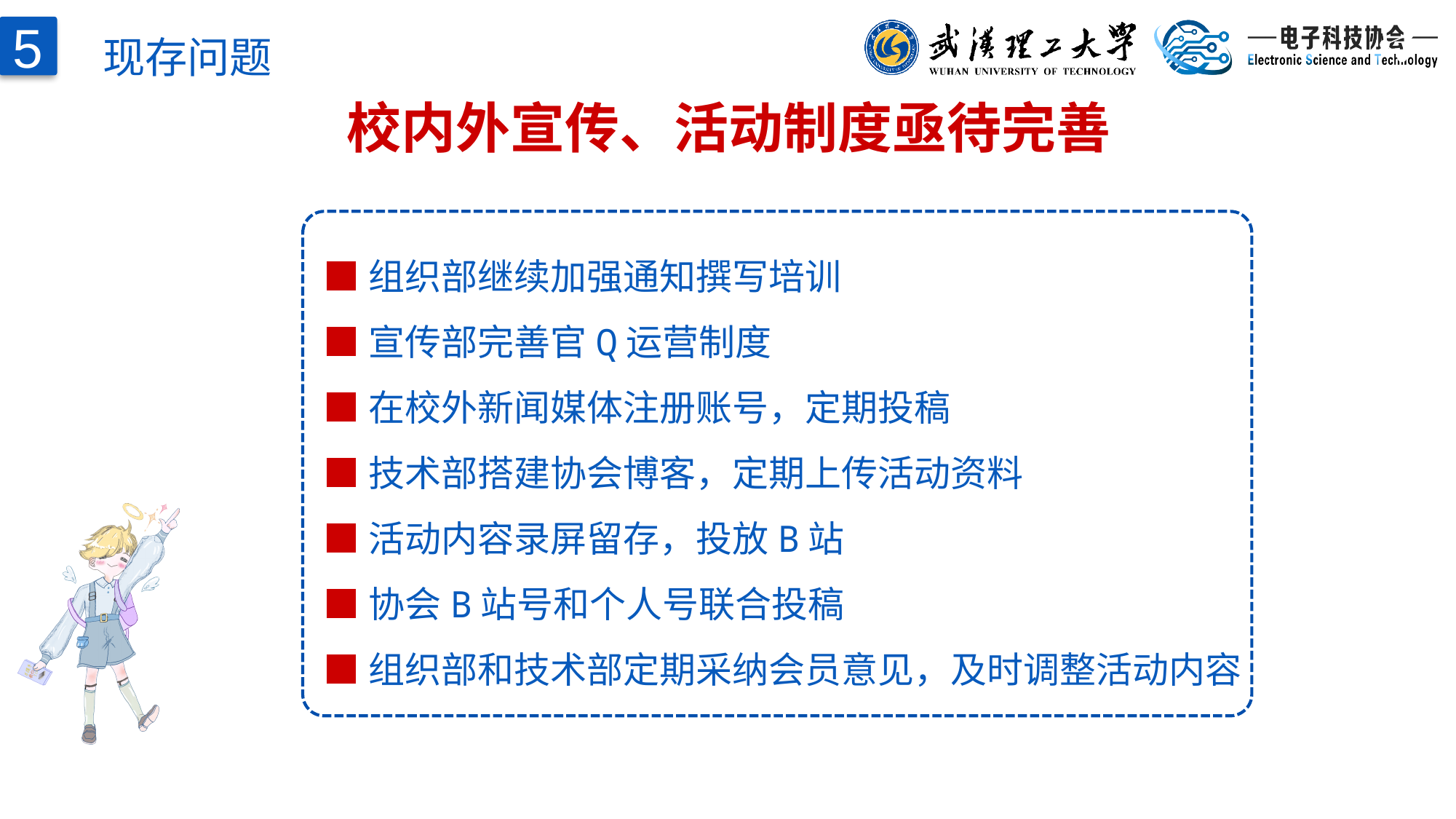

现存问题
5

校内外宣传、活动制度亟待完善

■组织部继续加强通知撰写培训
■宣传部完善官Q运营制度
■在校外新闻媒体注册账号，定期投稿
■技术部搭建协会博客，定期上传活动资料
■活动内容录屏留存，投放B站
■协会B站号和个人号联合投稿
■组织部和技术部定期采纳会员意见，及时调整活动内容